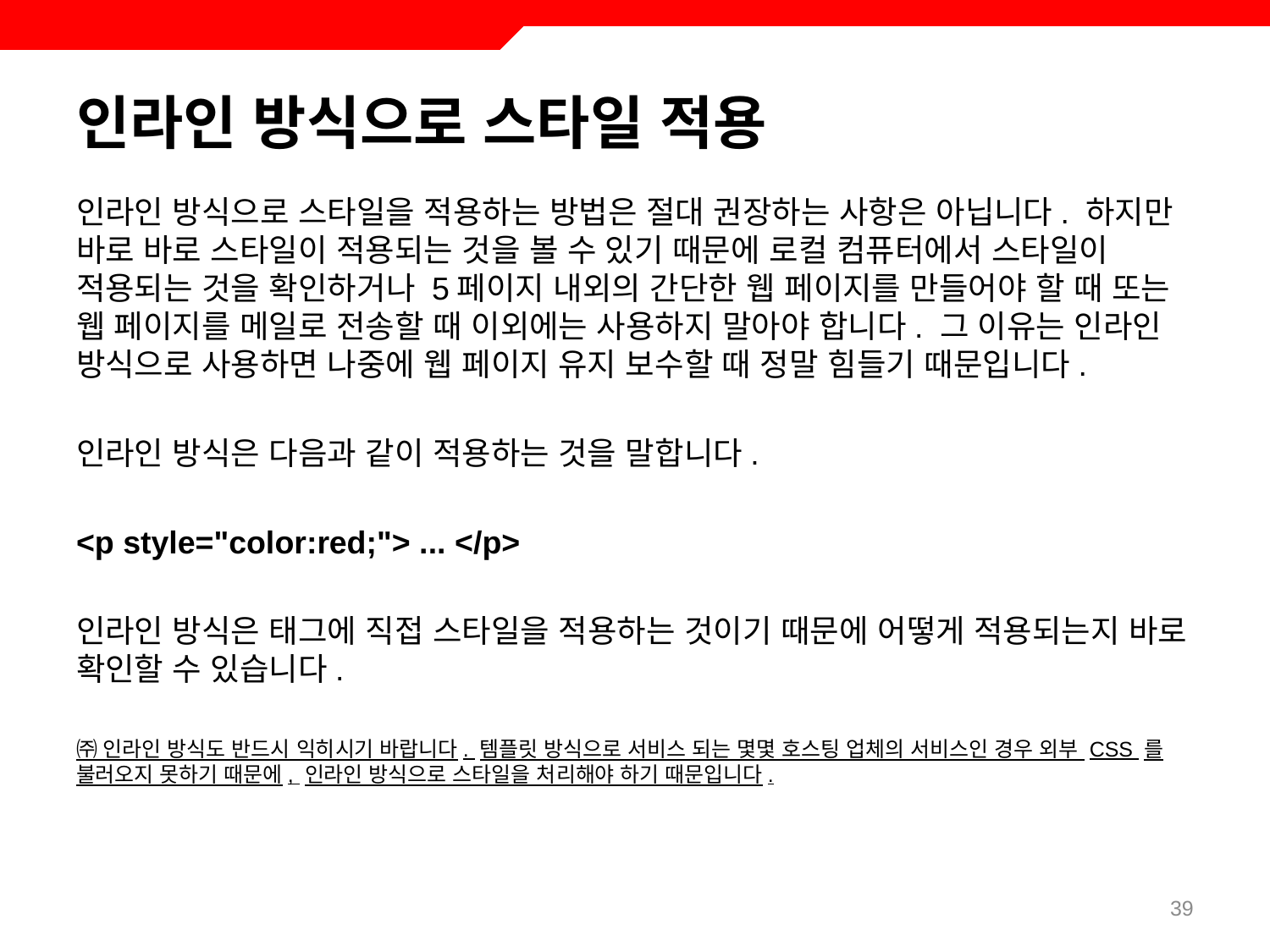

# 인라인 방식으로 스타일 적용
인라인 방식으로 스타일을 적용하는 방법은 절대 권장하는 사항은 아닙니다. 하지만 바로 바로 스타일이 적용되는 것을 볼 수 있기 때문에 로컬 컴퓨터에서 스타일이 적용되는 것을 확인하거나 5페이지 내외의 간단한 웹 페이지를 만들어야 할 때 또는 웹 페이지를 메일로 전송할 때 이외에는 사용하지 말아야 합니다. 그 이유는 인라인 방식으로 사용하면 나중에 웹 페이지 유지 보수할 때 정말 힘들기 때문입니다.

인라인 방식은 다음과 같이 적용하는 것을 말합니다.

<p style="color:red;"> ... </p>

인라인 방식은 태그에 직접 스타일을 적용하는 것이기 때문에 어떻게 적용되는지 바로 확인할 수 있습니다.

㈜ 인라인 방식도 반드시 익히시기 바랍니다. 템플릿 방식으로 서비스 되는 몇몇 호스팅 업체의 서비스인 경우 외부 CSS 를 불러오지 못하기 때문에, 인라인 방식으로 스타일을 처리해야 하기 때문입니다.

39